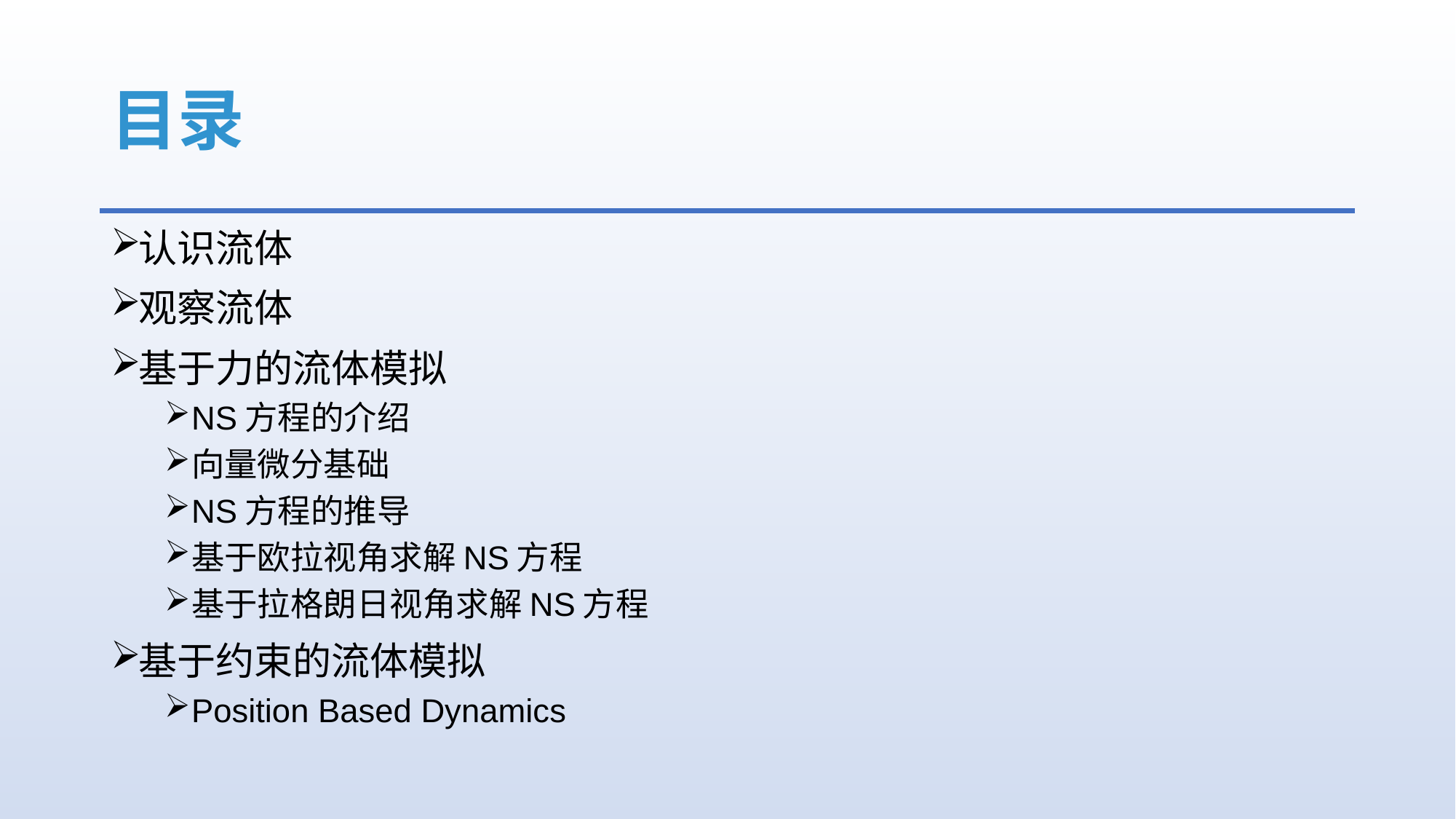

# 目录
认识流体
观察流体
基于力的流体模拟
NS方程的介绍
向量微分基础
NS方程的推导
基于欧拉视角求解NS方程
基于拉格朗日视角求解NS方程
基于约束的流体模拟
Position Based Dynamics